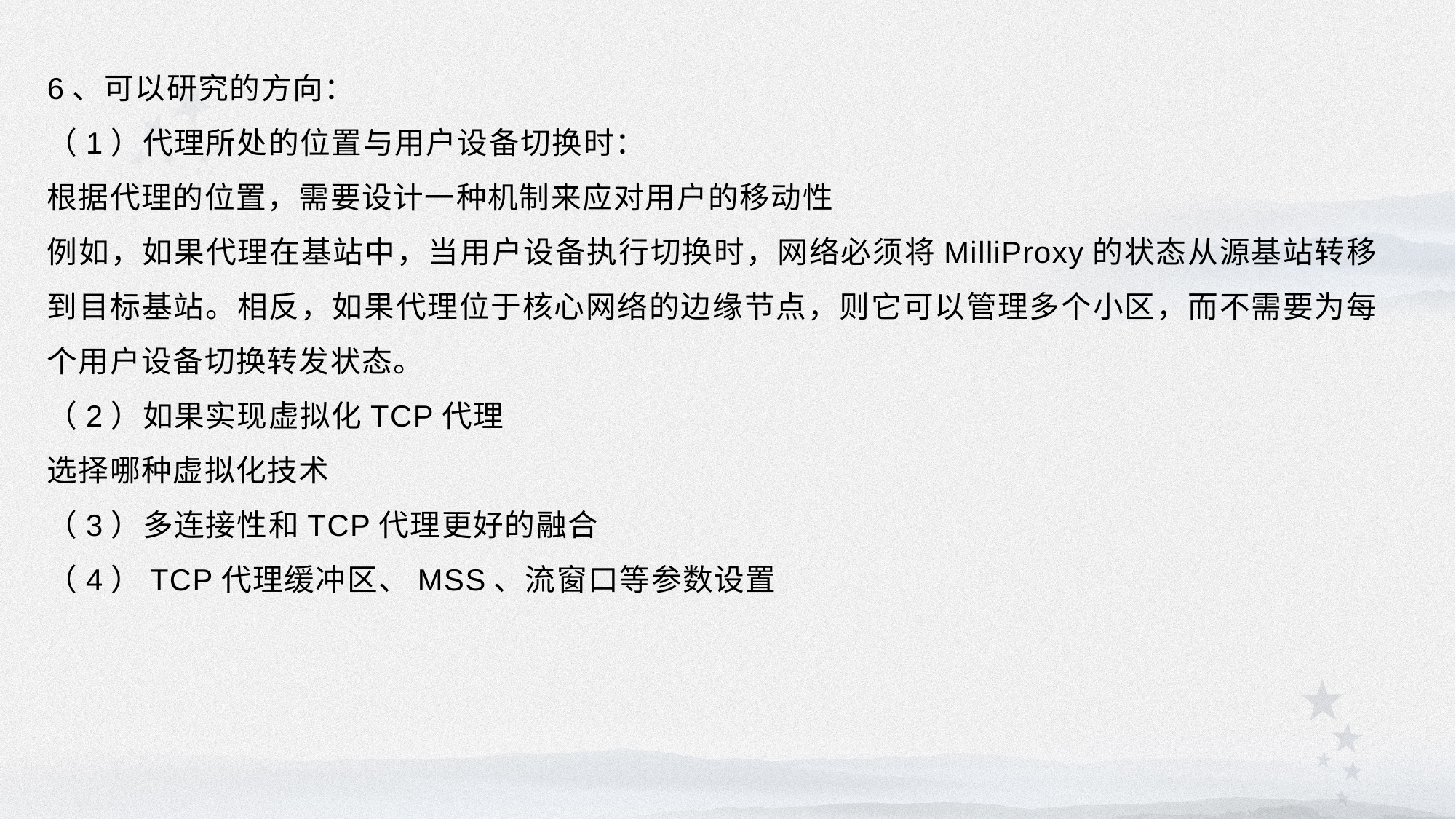

6、可以研究的方向：
（1）代理所处的位置与用户设备切换时：
根据代理的位置，需要设计一种机制来应对用户的移动性
例如，如果代理在基站中，当用户设备执行切换时，网络必须将MilliProxy的状态从源基站转移到目标基站。相反，如果代理位于核心网络的边缘节点，则它可以管理多个小区，而不需要为每个用户设备切换转发状态。
（2）如果实现虚拟化TCP代理
选择哪种虚拟化技术
（3）多连接性和TCP代理更好的融合
（4）TCP代理缓冲区、MSS、流窗口等参数设置